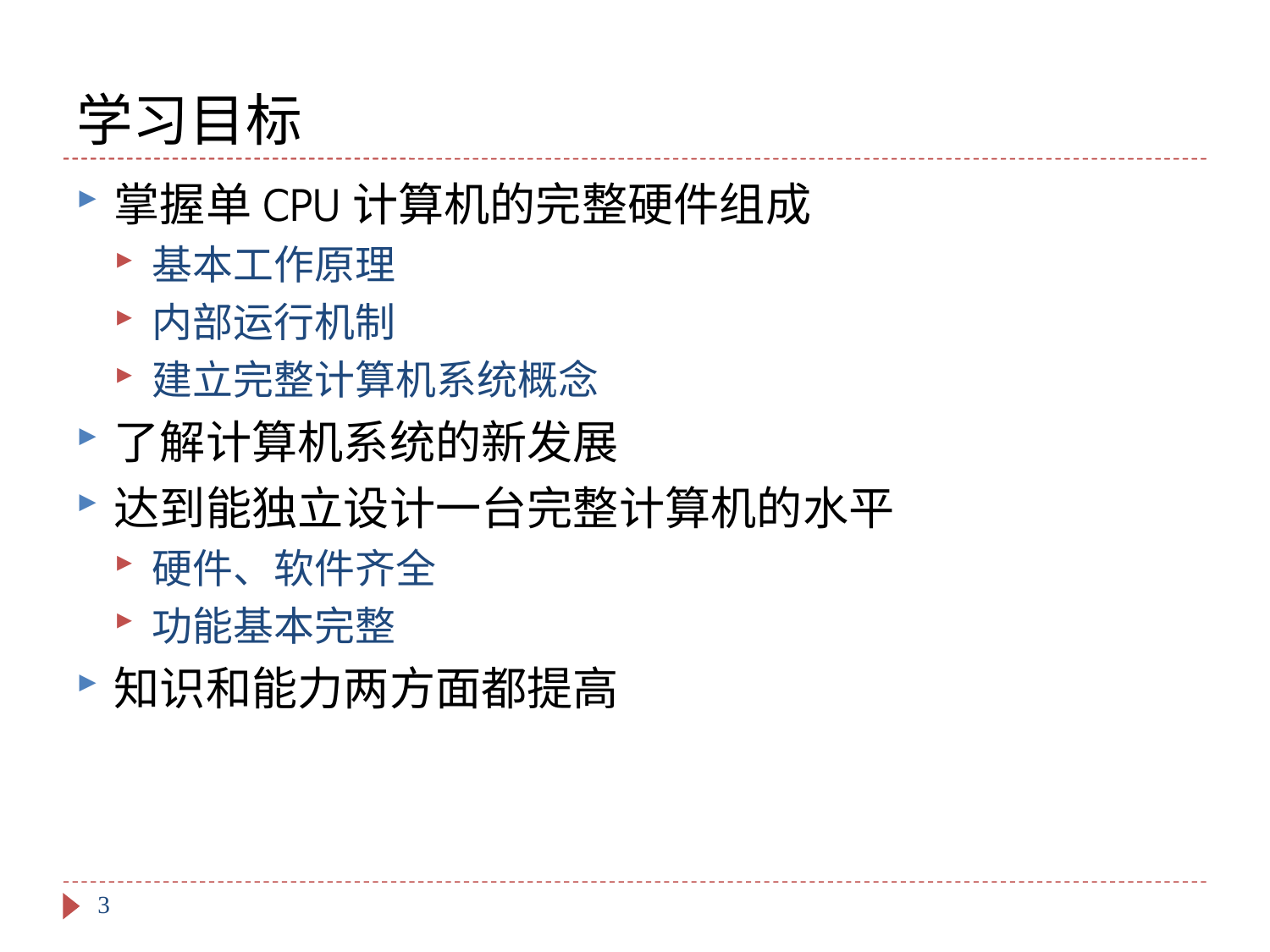

# 学习目标
掌握单CPU计算机的完整硬件组成
基本工作原理
内部运行机制
建立完整计算机系统概念
了解计算机系统的新发展
达到能独立设计一台完整计算机的水平
硬件、软件齐全
功能基本完整
知识和能力两方面都提高

3